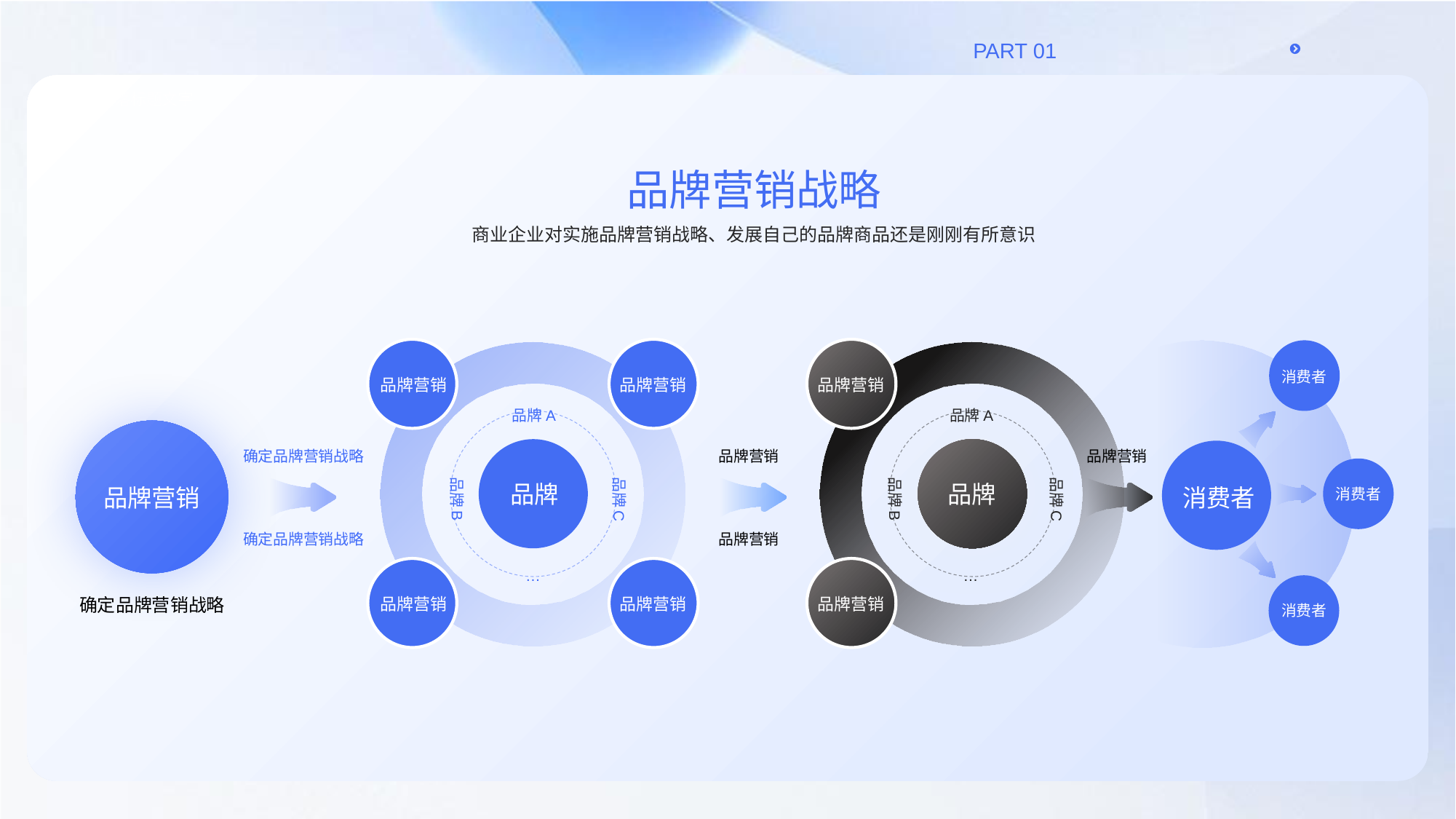

品牌营销战略
商业企业对实施品牌营销战略、发展自己的品牌商品还是刚刚有所意识

消费者
品牌营销
品牌营销
品牌营销
品牌A
品牌A

确定品牌营销战略
品牌营销
品牌营销

品牌B
品牌C
品牌B
品牌C
品牌
品牌
品牌营销

消费者
消费者

品牌营销
确定品牌营销战略

…
…

品牌营销
品牌营销
品牌营销
确定品牌营销战略
消费者